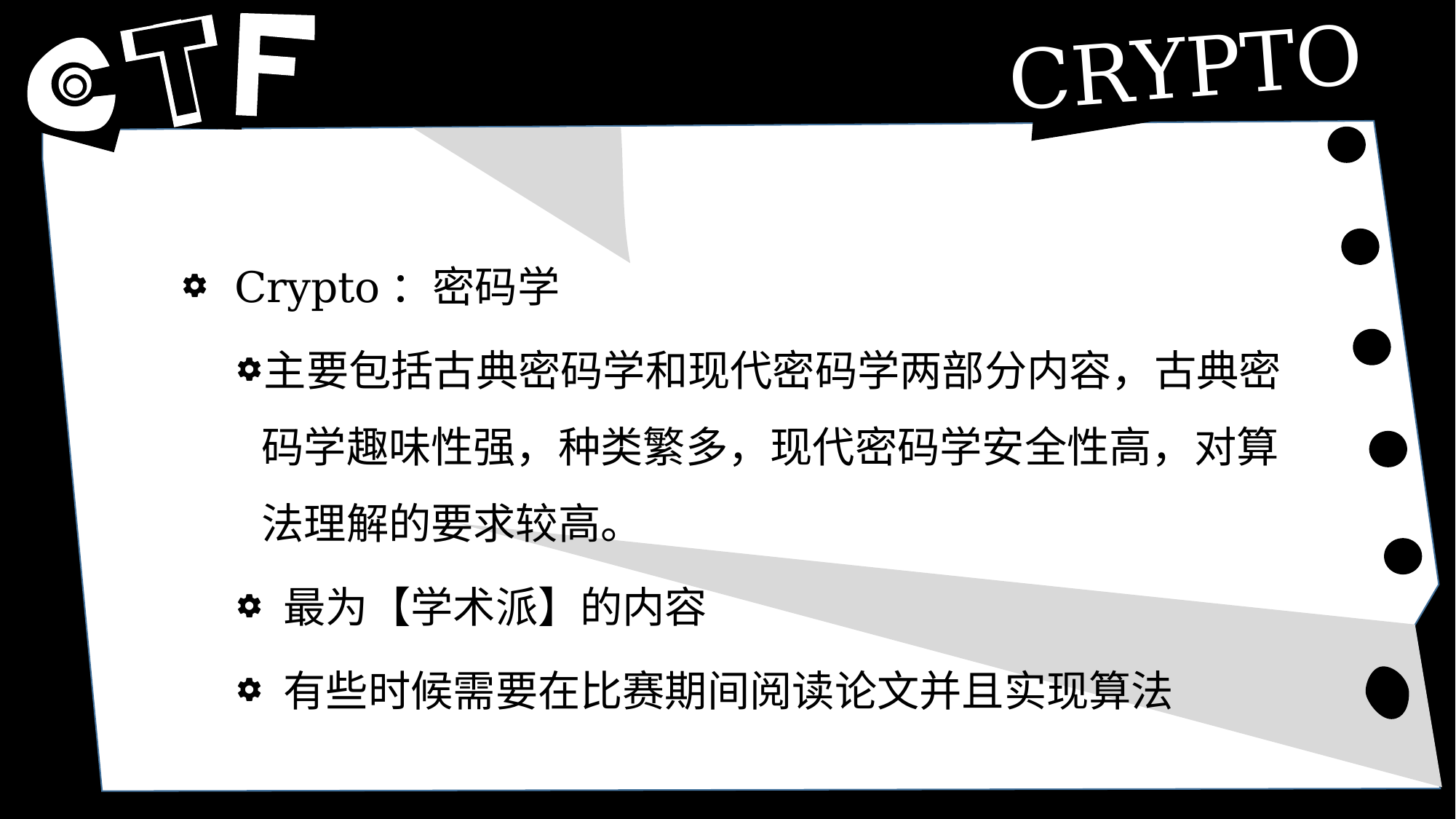

CRYPTO
Crypto：密码学
主要包括古典密码学和现代密码学两部分内容，古典密码学趣味性强，种类繁多，现代密码学安全性高，对算法理解的要求较高。
 最为【学术派】的内容
 有些时候需要在比赛期间阅读论文并且实现算法